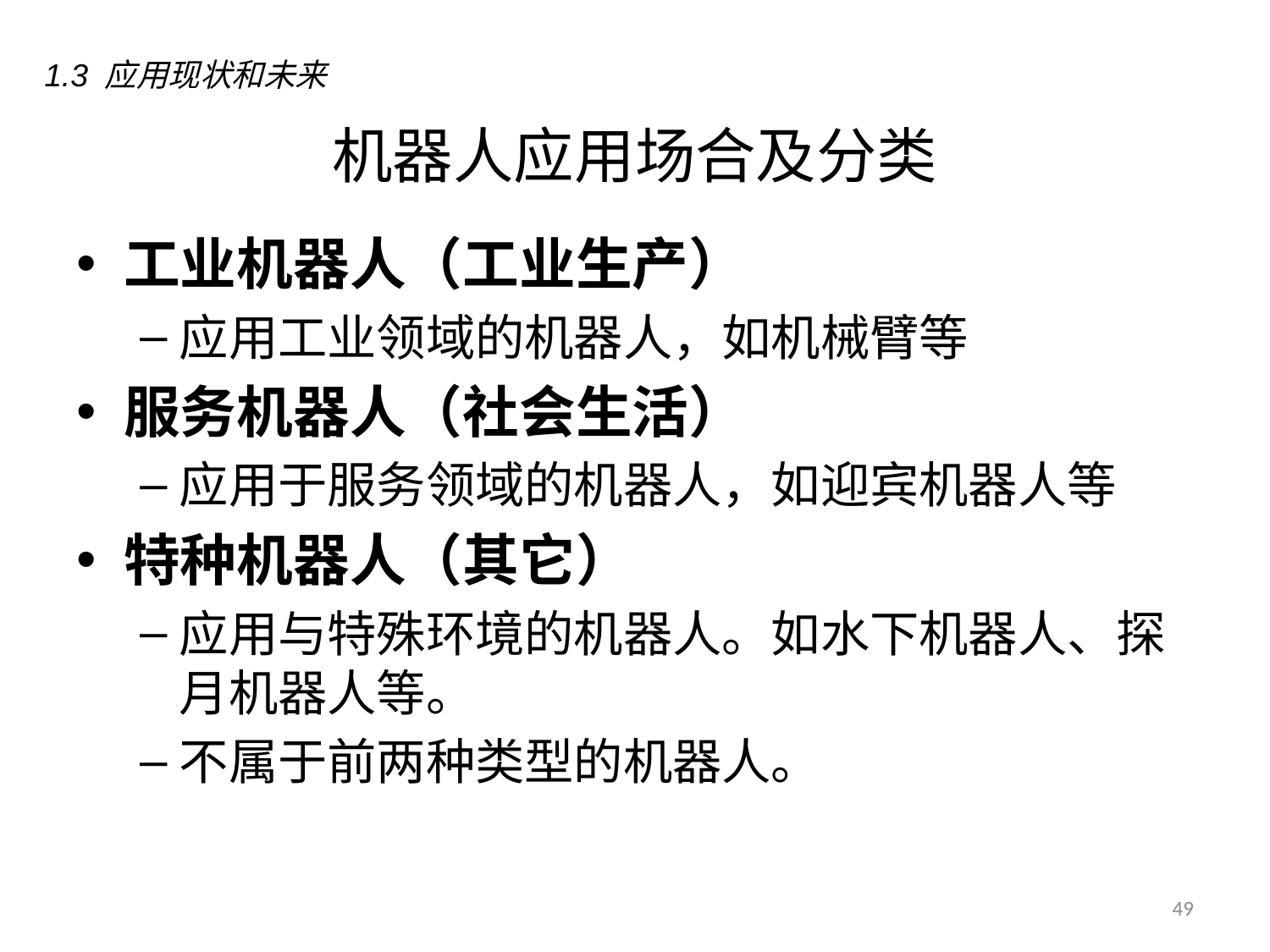

# 机器人应用场合及分类
1.3 应用现状和未来
工业机器人（工业生产）
应用工业领域的机器人，如机械臂等
服务机器人（社会生活）
应用于服务领域的机器人，如迎宾机器人等
特种机器人（其它）
应用与特殊环境的机器人。如水下机器人、探月机器人等。
不属于前两种类型的机器人。
49